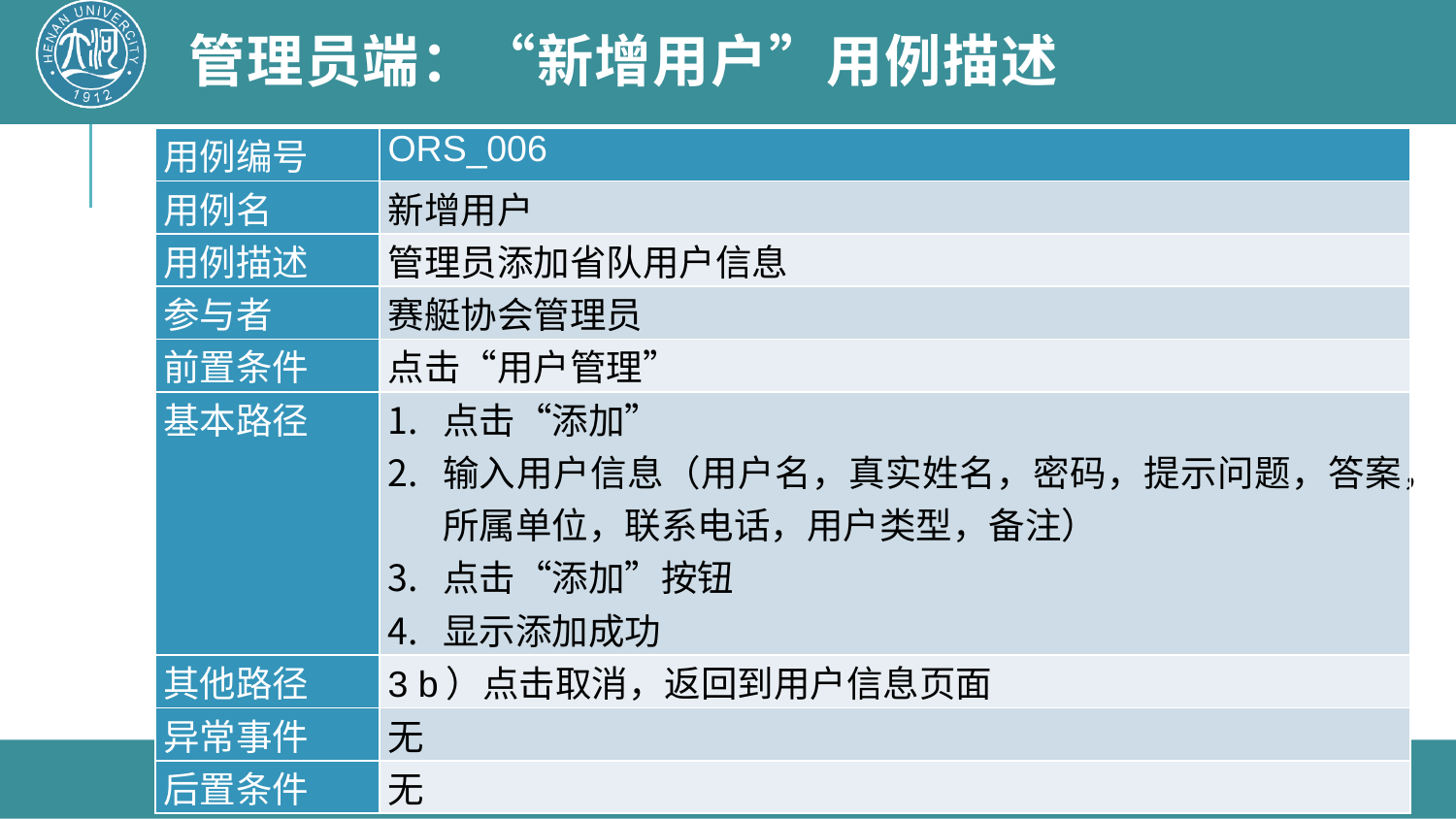

# 管理员端：“新增用户”用例描述
| 用例编号 | ORS\_006 |
| --- | --- |
| 用例名 | 新增用户 |
| 用例描述 | 管理员添加省队用户信息 |
| 参与者 | 赛艇协会管理员 |
| 前置条件 | 点击“用户管理” |
| 基本路径 | 点击“添加” 输入用户信息（用户名，真实姓名，密码，提示问题，答案，所属单位，联系电话，用户类型，备注） 点击“添加”按钮 显示添加成功 |
| 其他路径 | 3 b）点击取消，返回到用户信息页面 |
| 异常事件 | 无 |
| 后置条件 | 无 |
2020/6/3
软件工程
44